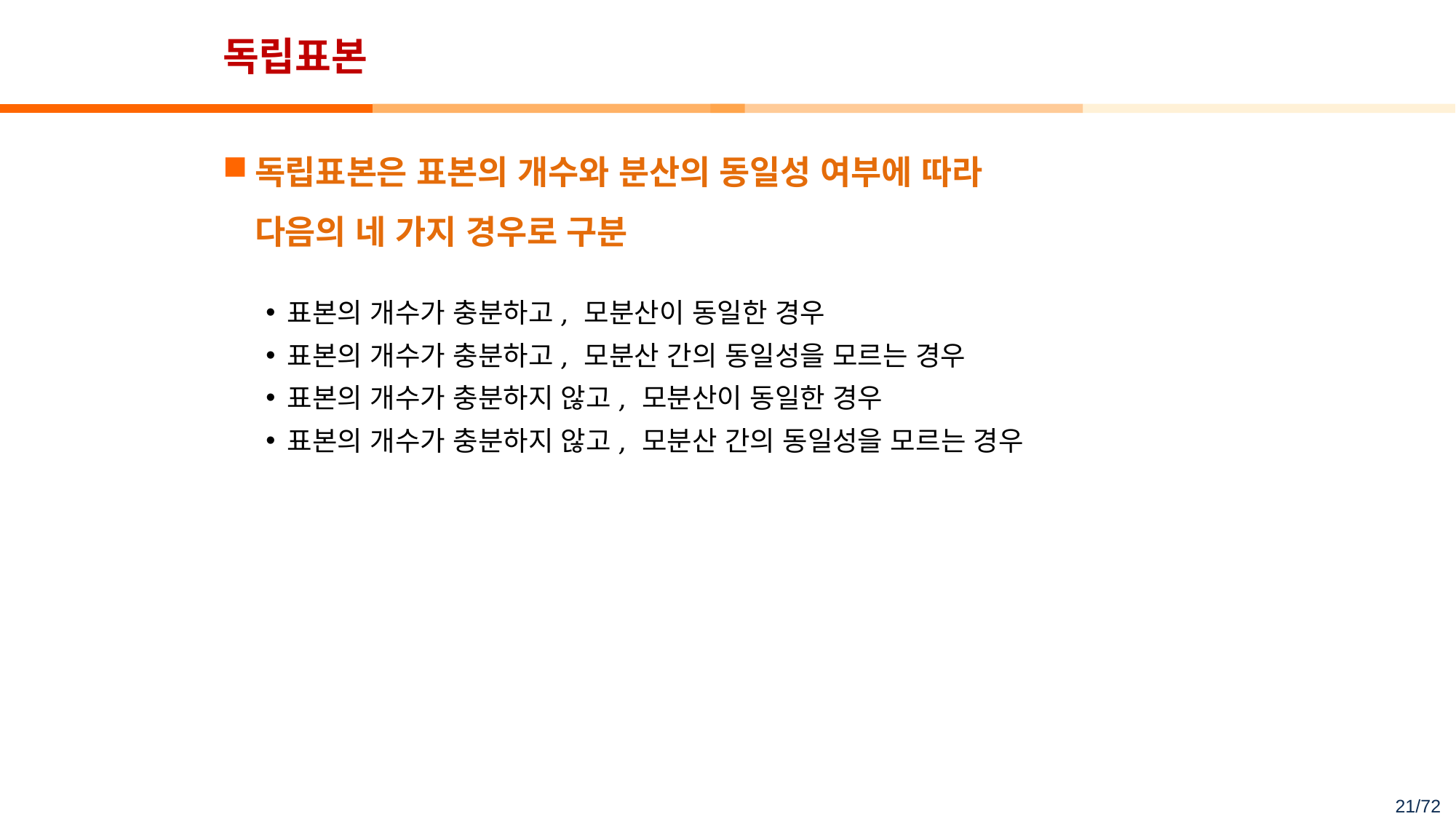

# 독립표본
독립표본은 표본의 개수와 분산의 동일성 여부에 따라
다음의 네 가지 경우로 구분
표본의 개수가 충분하고, 모분산이 동일한 경우
표본의 개수가 충분하고, 모분산 간의 동일성을 모르는 경우
표본의 개수가 충분하지 않고, 모분산이 동일한 경우
표본의 개수가 충분하지 않고, 모분산 간의 동일성을 모르는 경우